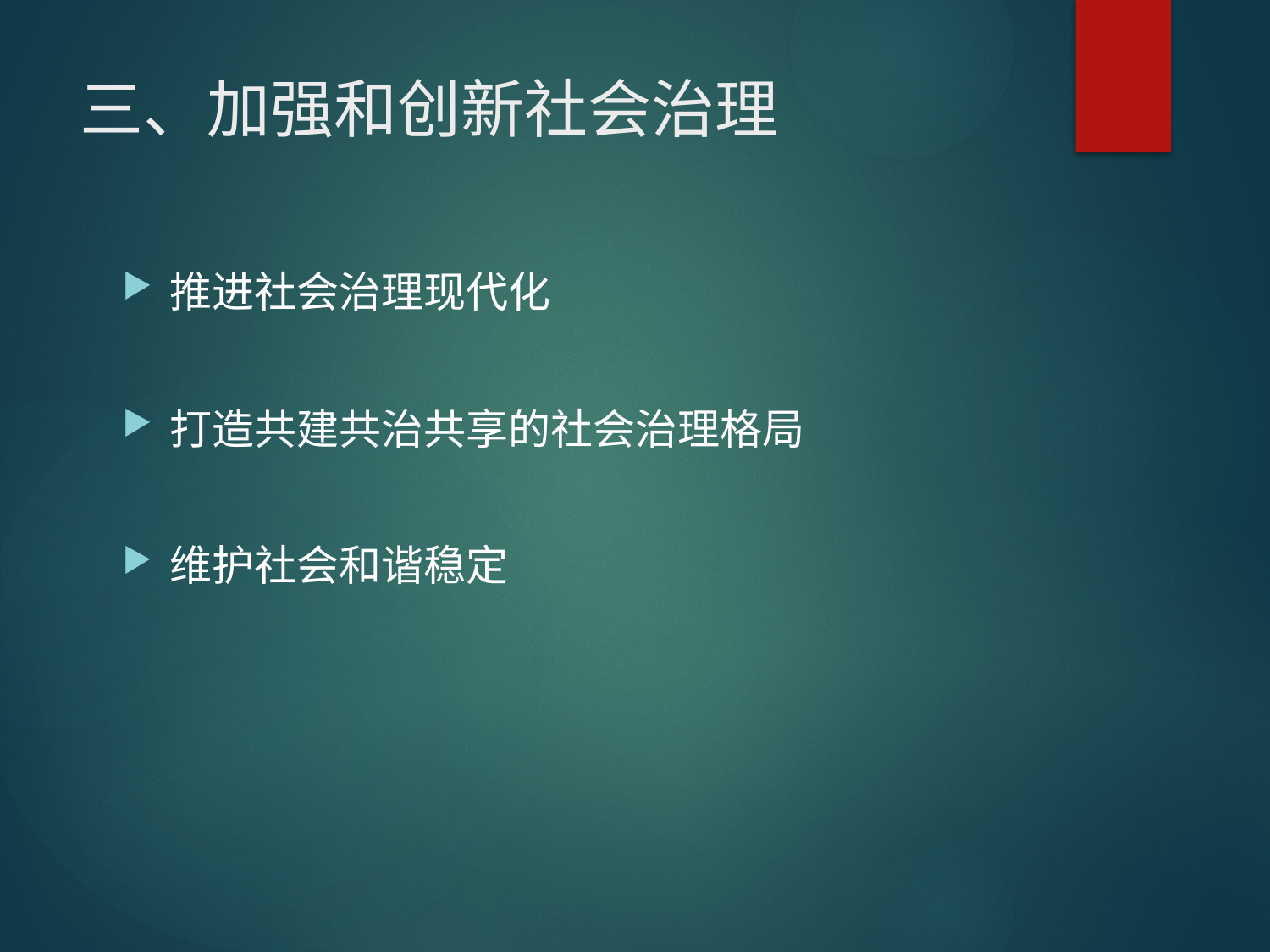

# 三、加强和创新社会治理
推进社会治理现代化

打造共建共治共享的社会治理格局

维护社会和谐稳定